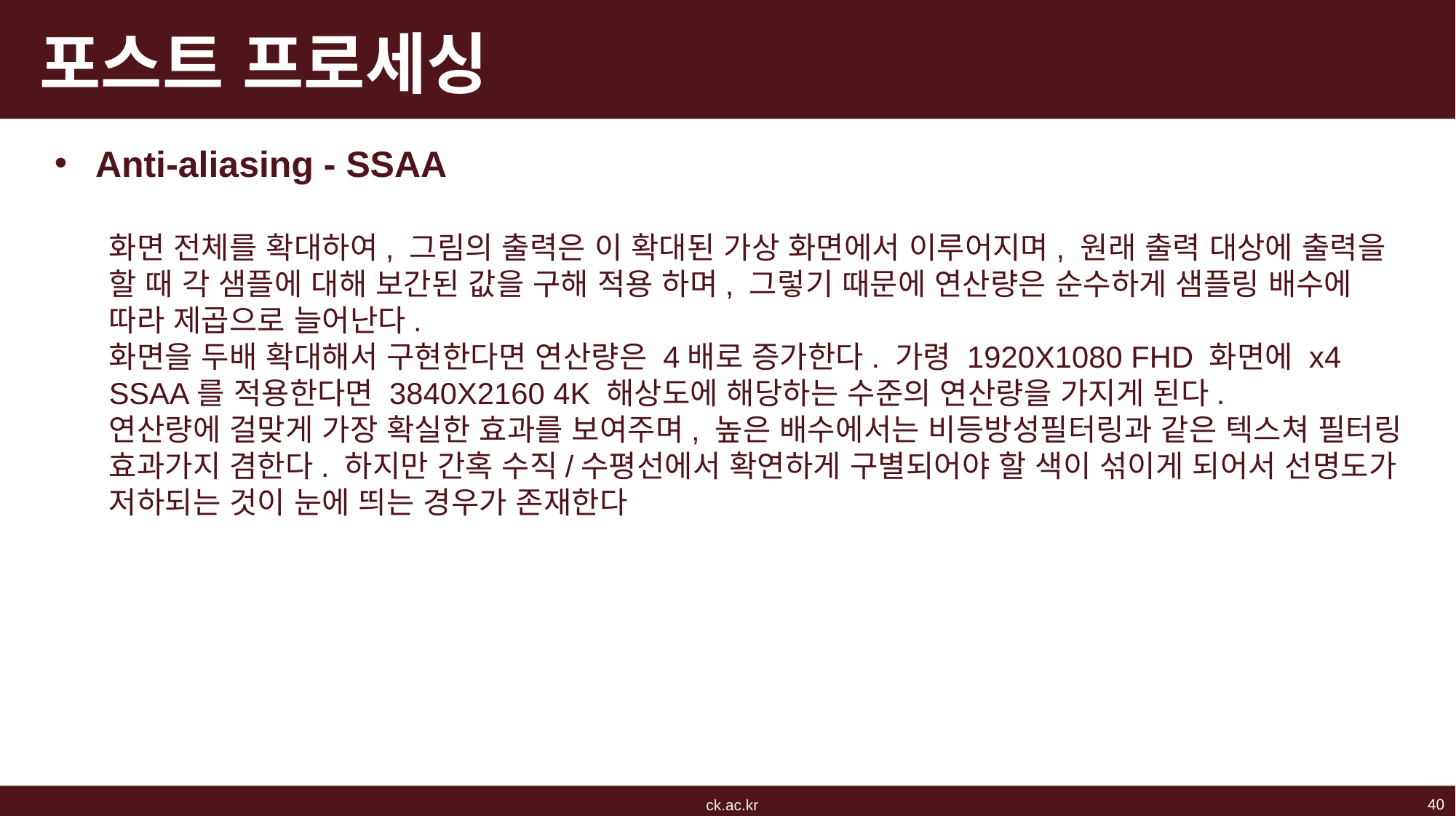

# 포스트 프로세싱
Anti-aliasing - SSAA

화면 전체를 확대하여, 그림의 출력은 이 확대된 가상 화면에서 이루어지며, 원래 출력 대상에 출력을 할 때 각 샘플에 대해 보간된 값을 구해 적용 하며, 그렇기 때문에 연산량은 순수하게 샘플링 배수에 따라 제곱으로 늘어난다.
화면을 두배 확대해서 구현한다면 연산량은 4배로 증가한다. 가령 1920X1080 FHD 화면에 x4 SSAA를 적용한다면 3840X2160 4K 해상도에 해당하는 수준의 연산량을 가지게 된다.
연산량에 걸맞게 가장 확실한 효과를 보여주며, 높은 배수에서는 비등방성필터링과 같은 텍스쳐 필터링 효과가지 겸한다. 하지만 간혹 수직/수평선에서 확연하게 구별되어야 할 색이 섞이게 되어서 선명도가 저하되는 것이 눈에 띄는 경우가 존재한다
40
ck.ac.kr